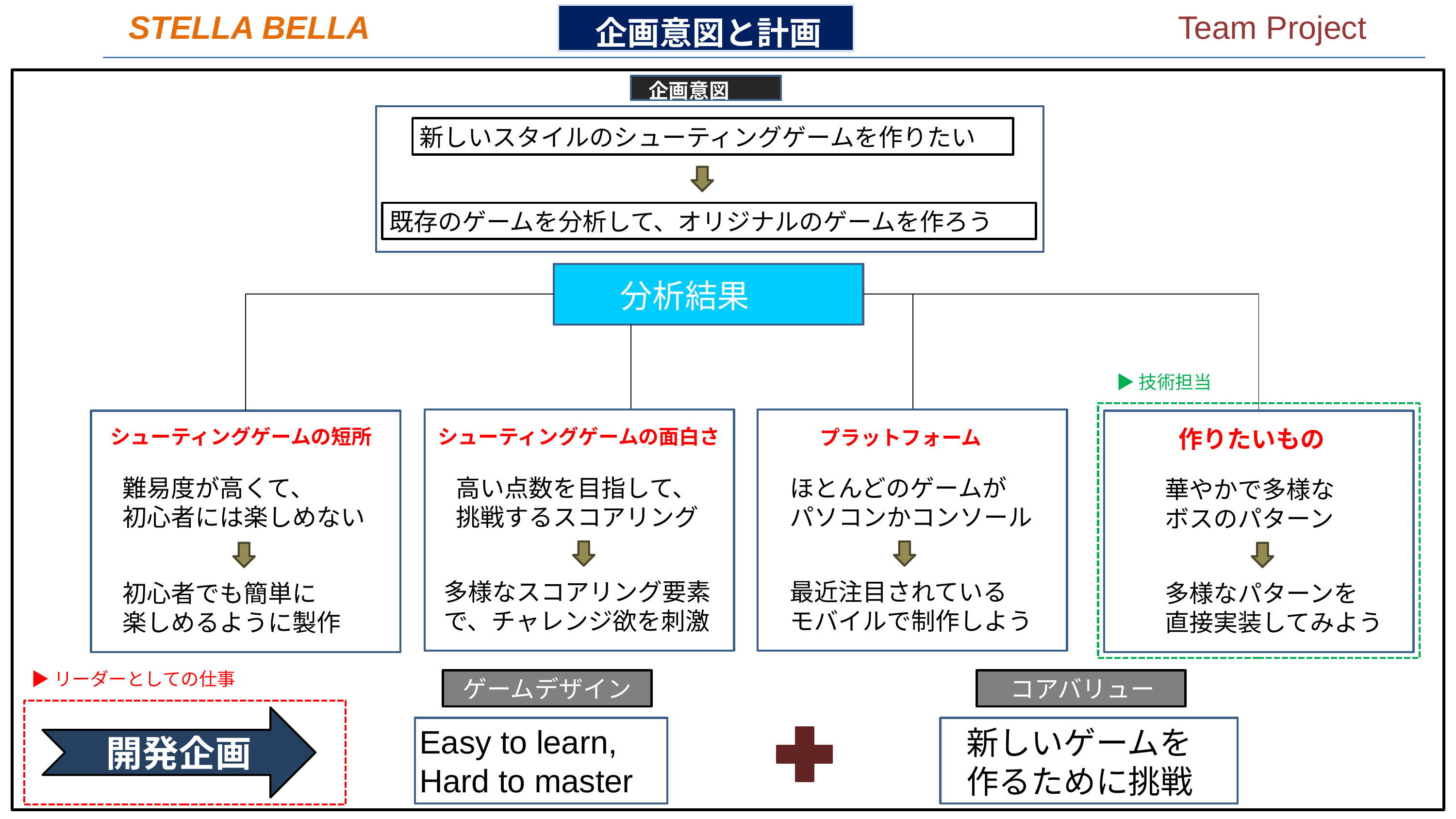

STELLA BELLA
Team Project

企画意図と計画

                  企画意図

新しいスタイルのシューティングゲームを作りたい

既存のゲームを分析して、オリジナルのゲームを作ろう

                       分析結果
        ▶技術担当

シューティングゲームの短所
シューティングゲームの面白さ
作りたいもの
プラットフォーム
플랫폼.
슈팅 게임의 재미.
슈팅 게임의 메력.
難易度が高くて、
初心者には楽しめない
高い点数を目指して、
挑戦するスコアリング
ほとんどのゲームが
パソコンかコンソール
華やかで多様な
ボスのパターン
대부분의슈팅 게임은
아케이드 위주.
높은 점수를 향해
도전하는 스코어링.
화려한 보스의
패턴들.

트랜드에 맞게
모바일로 제작하자.
다양한 스코어링의 요소를 도입,
도전욕구를 자극시키자

물리엔진을 활용해
다양한 패턴을 만들자.
多様なスコアリング要素で、チャレンジ欲を刺激
最近注目されている
モバイルで制作しよう
初心者でも簡単に
楽しめるように製作
多様なパターンを
直接実装してみよう
▶リーダーとしての仕事
 ゲームデザイン
   コアバリュー

開発企画
Easy to learn,
Hard to master

新しいゲームを
作るために挑戦